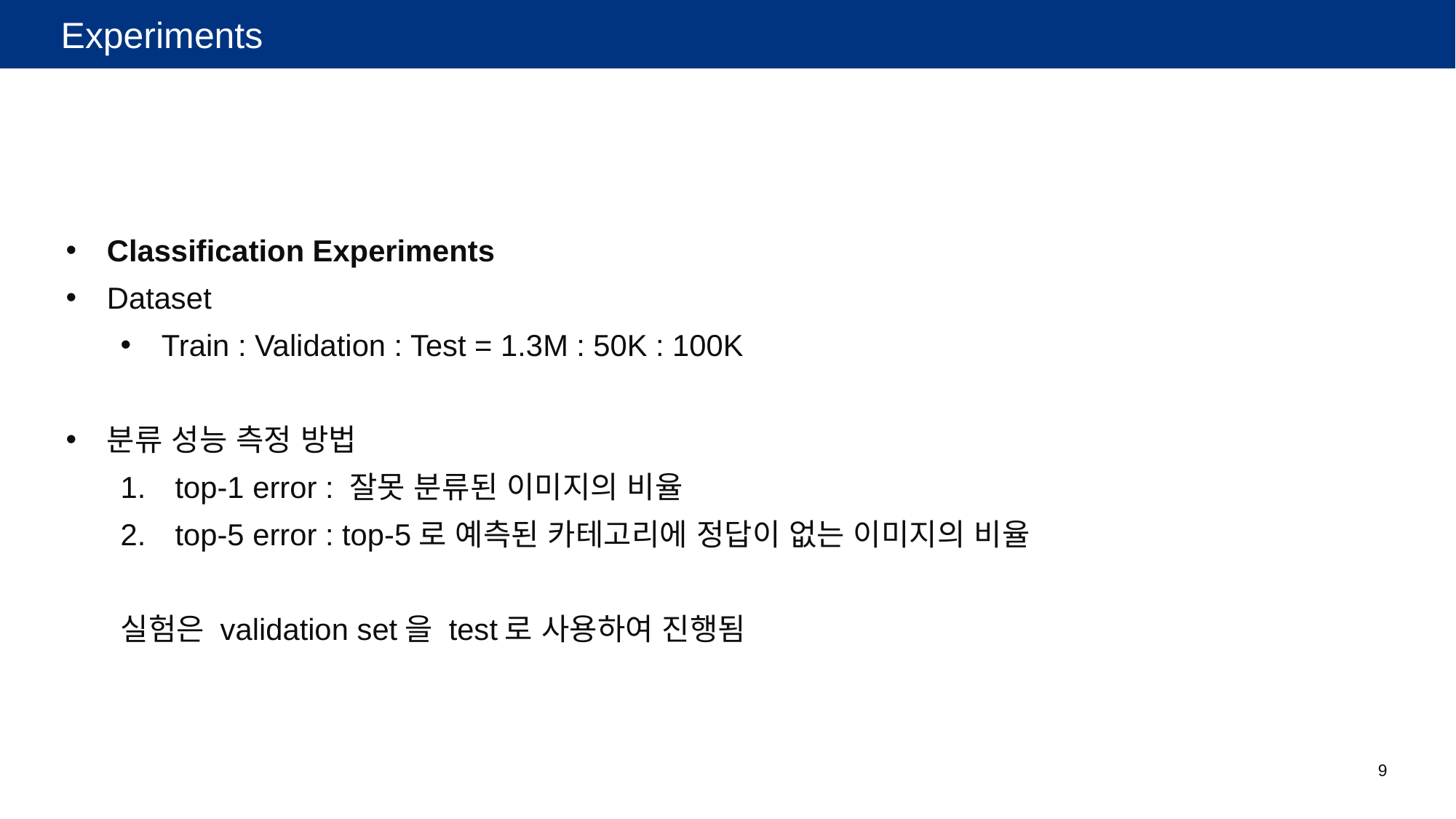

# Experiments
Classification Experiments
Dataset
Train : Validation : Test = 1.3M : 50K : 100K

분류 성능 측정 방법
top-1 error : 잘못 분류된 이미지의 비율
top-5 error : top-5로 예측된 카테고리에 정답이 없는 이미지의 비율

실험은 validation set을 test로 사용하여 진행됨